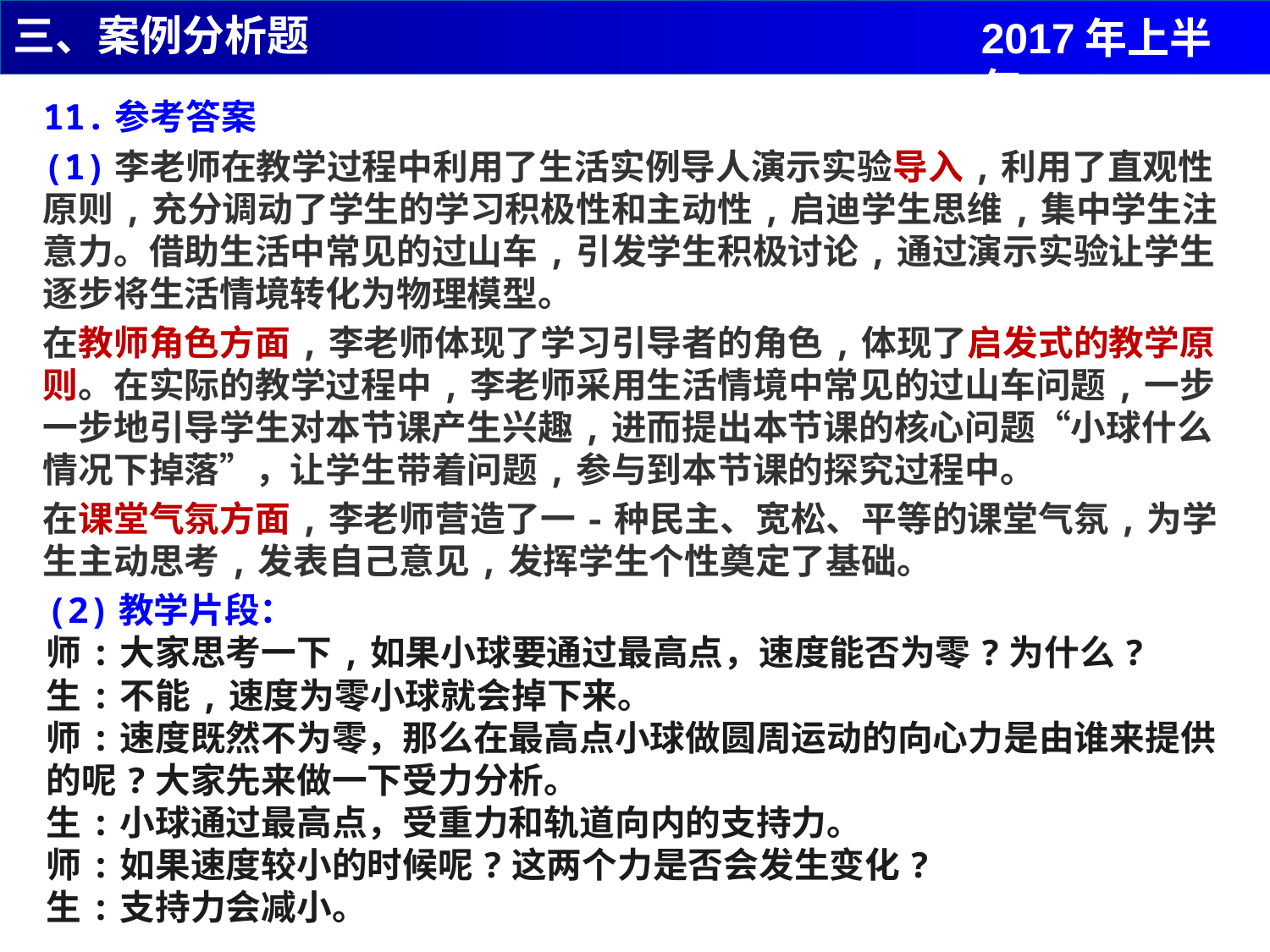

三、案例分析题
2017年上半年
11.参考答案
(1)李老师在教学过程中利用了生活实例导人演示实验导入,利用了直观性原则,充分调动了学生的学习积极性和主动性,启迪学生思维,集中学生注意力。借助生活中常见的过山车,引发学生积极讨论,通过演示实验让学生逐步将生活情境转化为物理模型。
在教师角色方面,李老师体现了学习引导者的角色,体现了启发式的教学原则。在实际的教学过程中,李老师采用生活情境中常见的过山车问题,一步一步地引导学生对本节课产生兴趣,进而提出本节课的核心问题“小球什么情况下掉落”，让学生带着问题,参与到本节课的探究过程中。
在课堂气氛方面,李老师营造了一-种民主、宽松、平等的课堂气氛,为学生主动思考,发表自己意见,发挥学生个性奠定了基础。
(2)教学片段：
师:大家思考一下,如果小球要通过最高点，速度能否为零?为什么?
生:不能,速度为零小球就会掉下来。
师:速度既然不为零，那么在最高点小球做圆周运动的向心力是由谁来提供的呢?大家先来做一下受力分析。
生:小球通过最高点，受重力和轨道向内的支持力。
师:如果速度较小的时候呢?这两个力是否会发生变化?
生:支持力会减小。